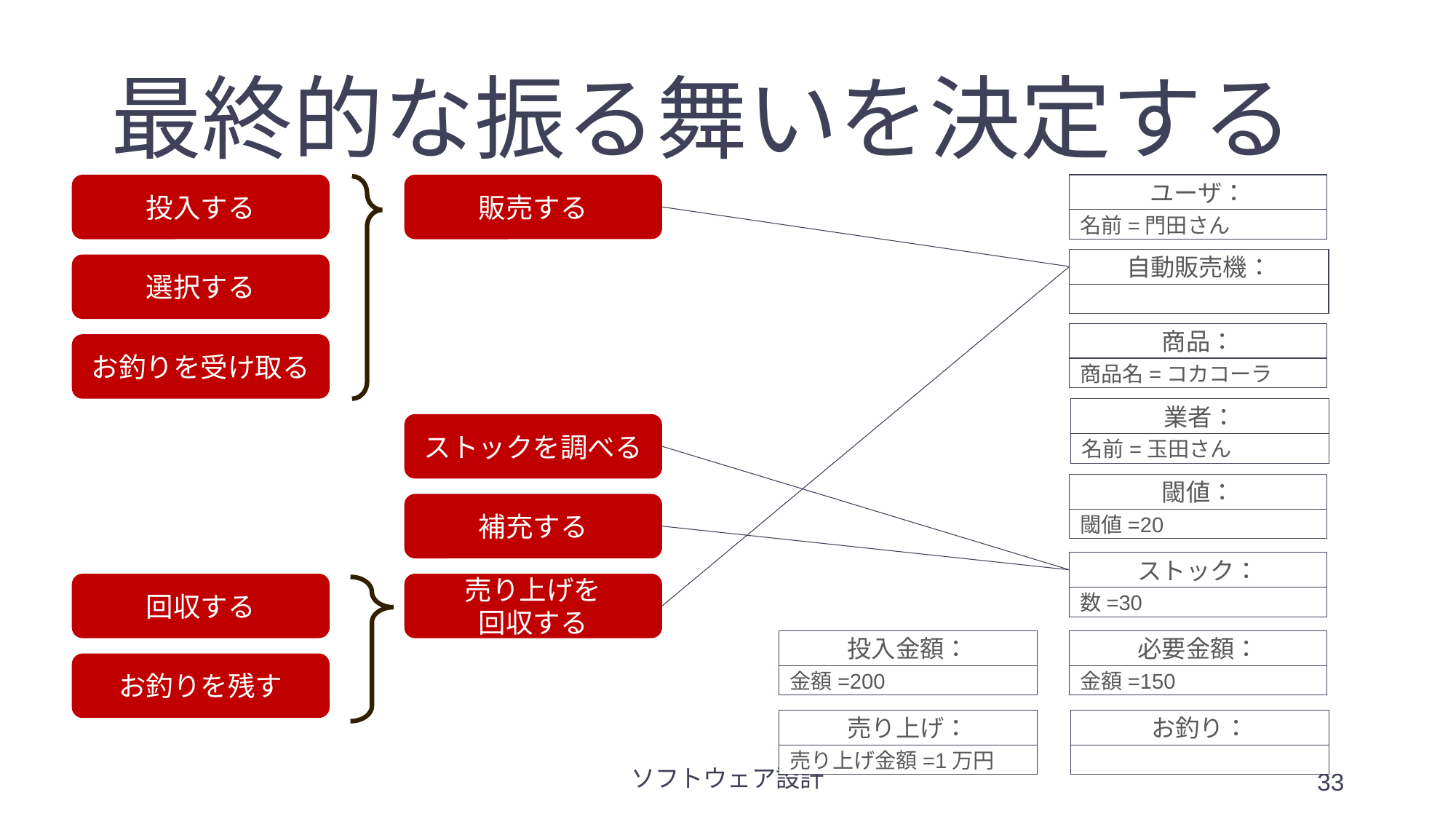

# 最終的な振る舞いを決定する
投入する
選択する
お釣りを受け取る
販売する
ユーザ：
名前=門田さん

自動販売機：

商品：
商品名=コカコーラ
業者：
名前=玉田さん
ストックを調べる
閾値：
閾値=20
補充する
ストック：
数=30
回収する
お釣りを残す
売り上げを
回収する

必要金額：
金額=150
投入金額：
金額=200
売り上げ：
売り上げ金額=1万円
お釣り：

ソフトウェア設計
33